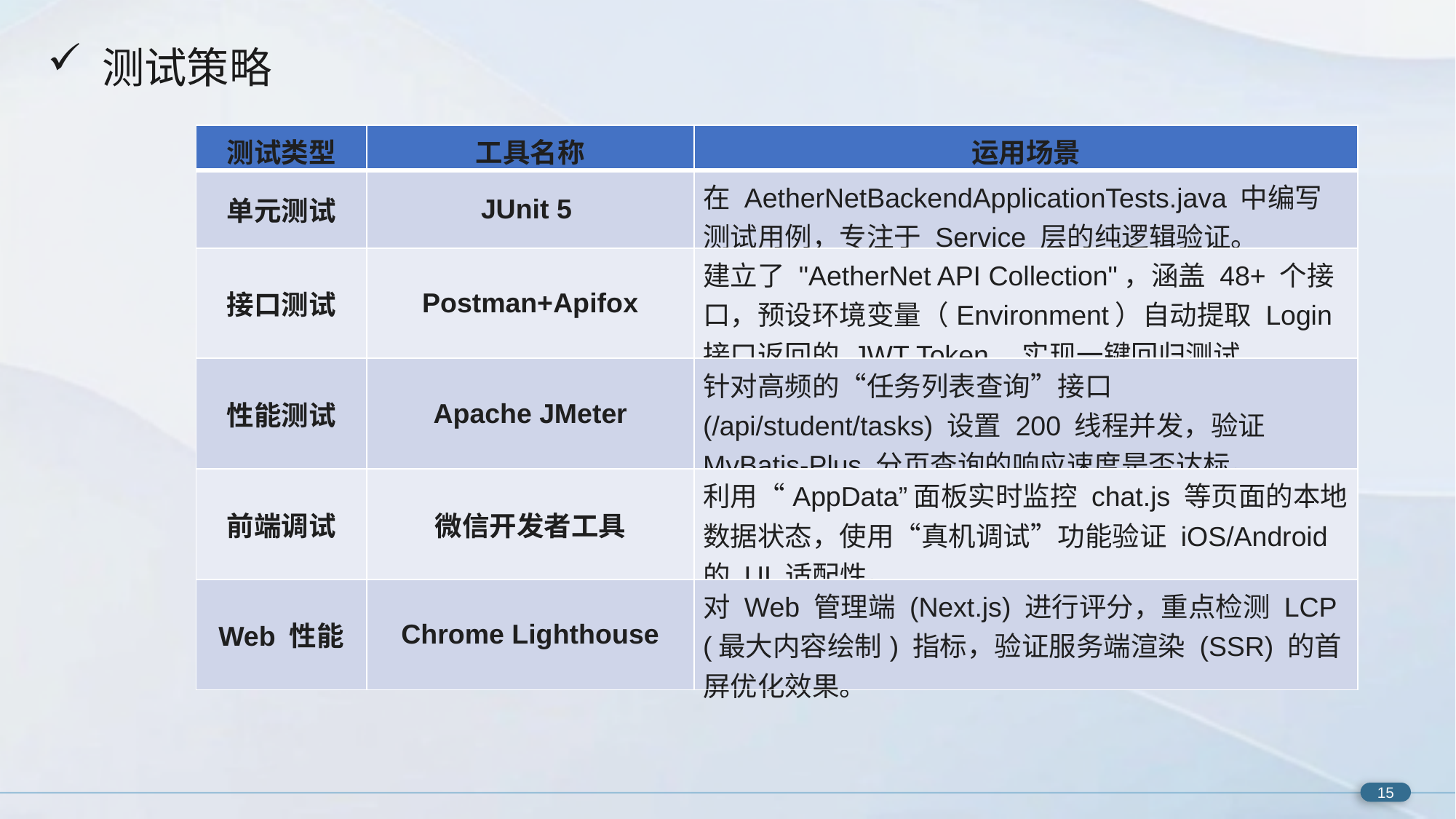

测试策略
| 测试类型 | 工具名称 | 运用场景 |
| --- | --- | --- |
| 单元测试 | JUnit 5 | 在 AetherNetBackendApplicationTests.java 中编写测试用例，专注于 Service 层的纯逻辑验证。 |
| 接口测试 | Postman+Apifox | 建立了 "AetherNet API Collection"，涵盖 48+ 个接口，预设环境变量（Environment）自动提取 Login 接口返回的 JWT Token，实现一键回归测试。 |
| 性能测试 | Apache JMeter | 针对高频的“任务列表查询”接口 (/api/student/tasks) 设置 200 线程并发，验证 MyBatis-Plus 分页查询的响应速度是否达标。 |
| 前端调试 | 微信开发者工具 | 利用“AppData”面板实时监控 chat.js 等页面的本地数据状态，使用“真机调试”功能验证 iOS/Android 的 UI 适配性。 |
| Web 性能 | Chrome Lighthouse | 对 Web 管理端 (Next.js) 进行评分，重点检测 LCP (最大内容绘制) 指标，验证服务端渲染 (SSR) 的首屏优化效果。 |